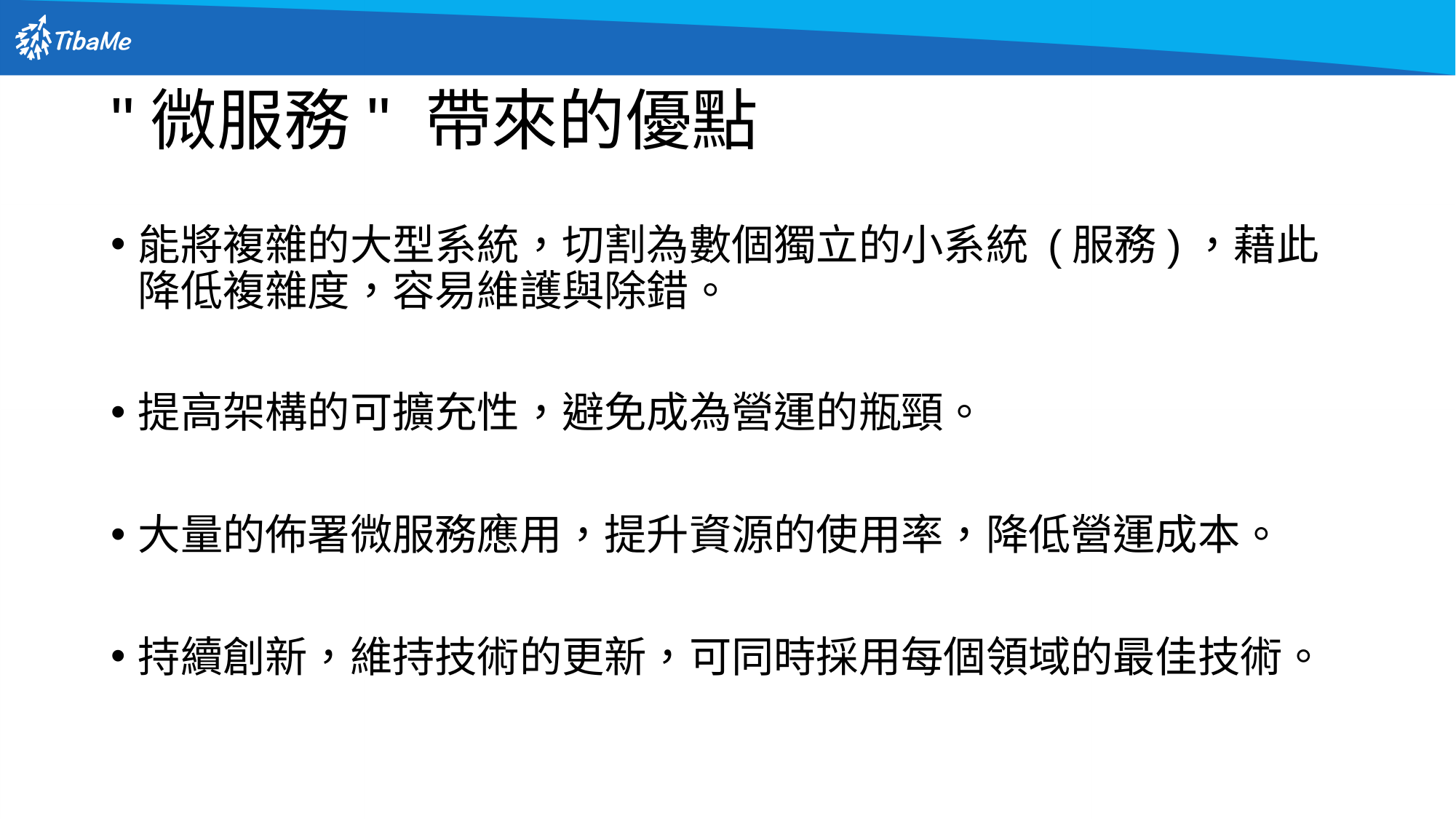

# "微服務" 帶來的優點
能將複雜的大型系統，切割為數個獨立的小系統 (服務)，藉此降低複雜度，容易維護與除錯。

提高架構的可擴充性，避免成為營運的瓶頸。

大量的佈署微服務應用，提升資源的使用率，降低營運成本。

持續創新，維持技術的更新，可同時採用每個領域的最佳技術。